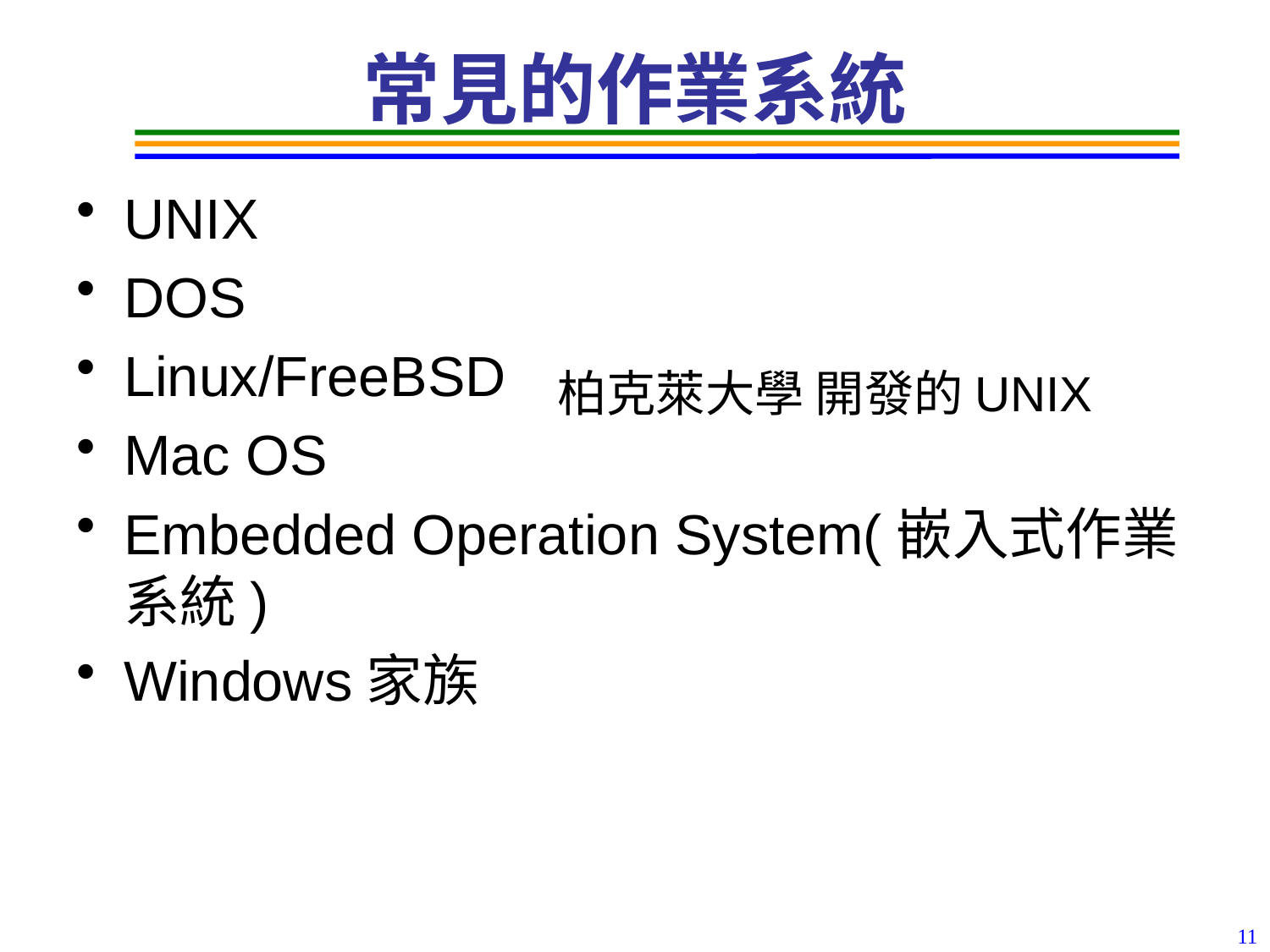

# 常見的作業系統
UNIX
DOS
Linux/FreeBSD
Mac OS
Embedded Operation System(嵌入式作業系統)
Windows家族
柏克萊大學 開發的UNIX
11